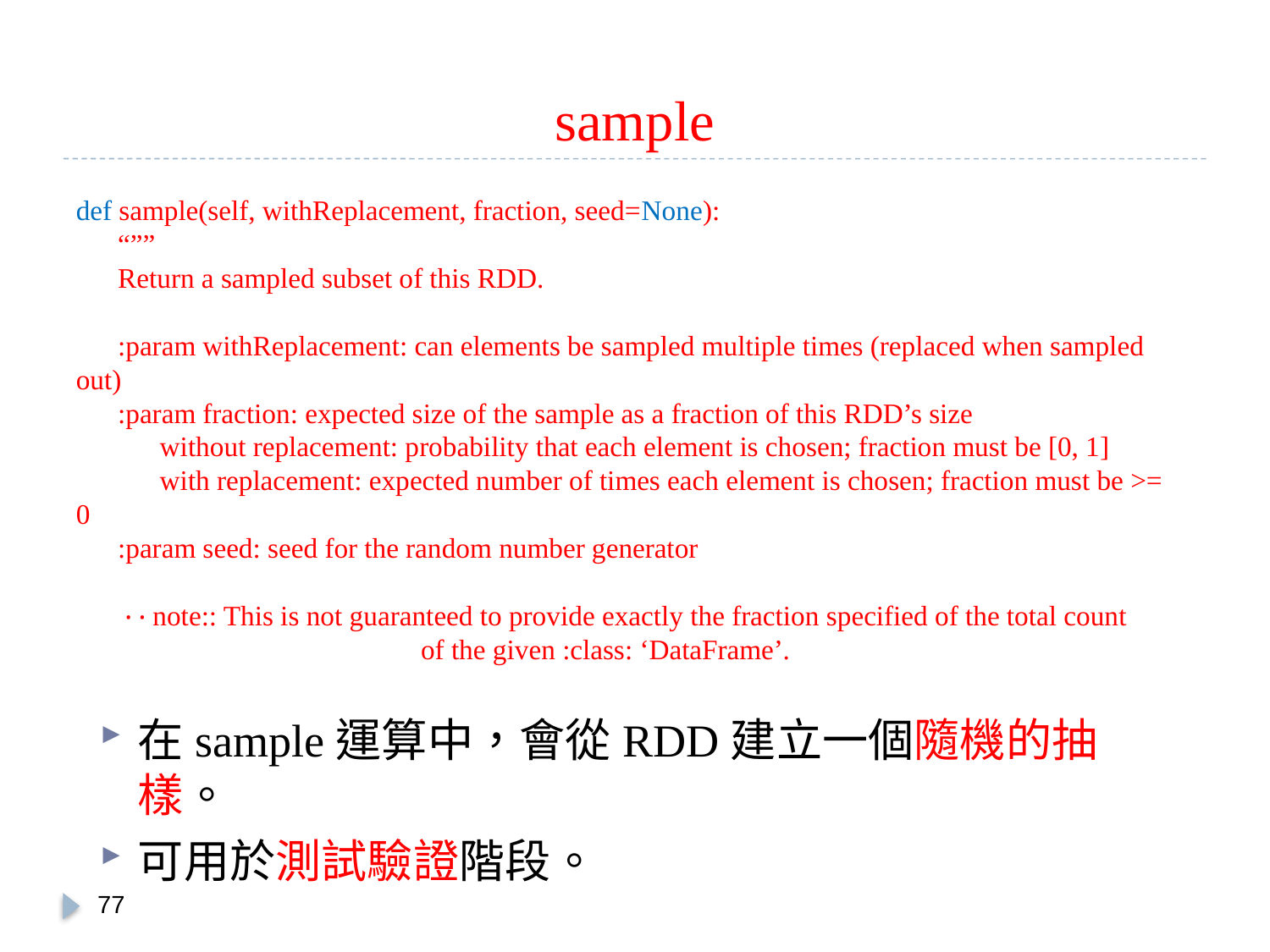

# sample
def sample(self, withReplacement, fraction, seed=None):
      “””
      Return a sampled subset of this RDD.

      :param withReplacement: can elements be sampled multiple times (replaced when sampled out)
      :param fraction: expected size of the sample as a fraction of this RDD’s size
            without replacement: probability that each element is chosen; fraction must be [0, 1]
            with replacement: expected number of times each element is chosen; fraction must be >= 0
      :param seed: seed for the random number generator

       ‧ ‧ note:: This is not guaranteed to provide exactly the fraction specified of the total count  	              	             of the given :class: ‘DataFrame’.

在sample運算中，會從RDD建立一個隨機的抽樣。
可用於測試驗證階段。
77